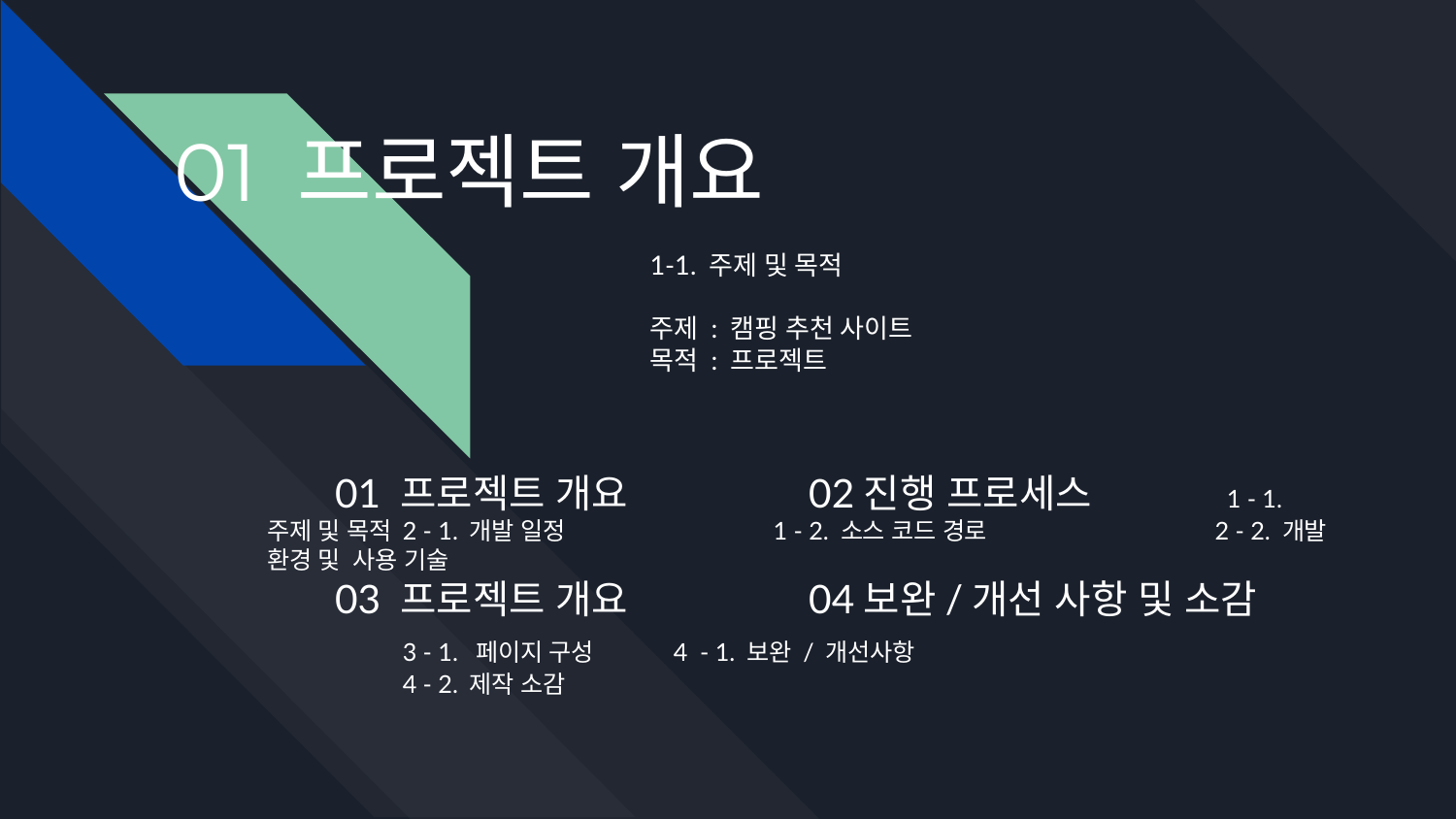

# 01 프로젝트 개요
1-1. 주제 및 목적

주제 : 캠핑 추천 사이트
목적 : 프로젝트
01 프로젝트 개요                		02진행 프로세스			 1 - 1. 주제 및 목적 						2 - 1. 개발 일정			               1 - 2. 소스 코드 경로			 		2 - 2. 개발 환경 및  사용 기술
03 프로젝트 개요                	04보완/개선 사항 및 소감
	3 - 1.  페이지 구성 						4  - 1. 보완 / 개선사항
									4 - 2. 제작 소감